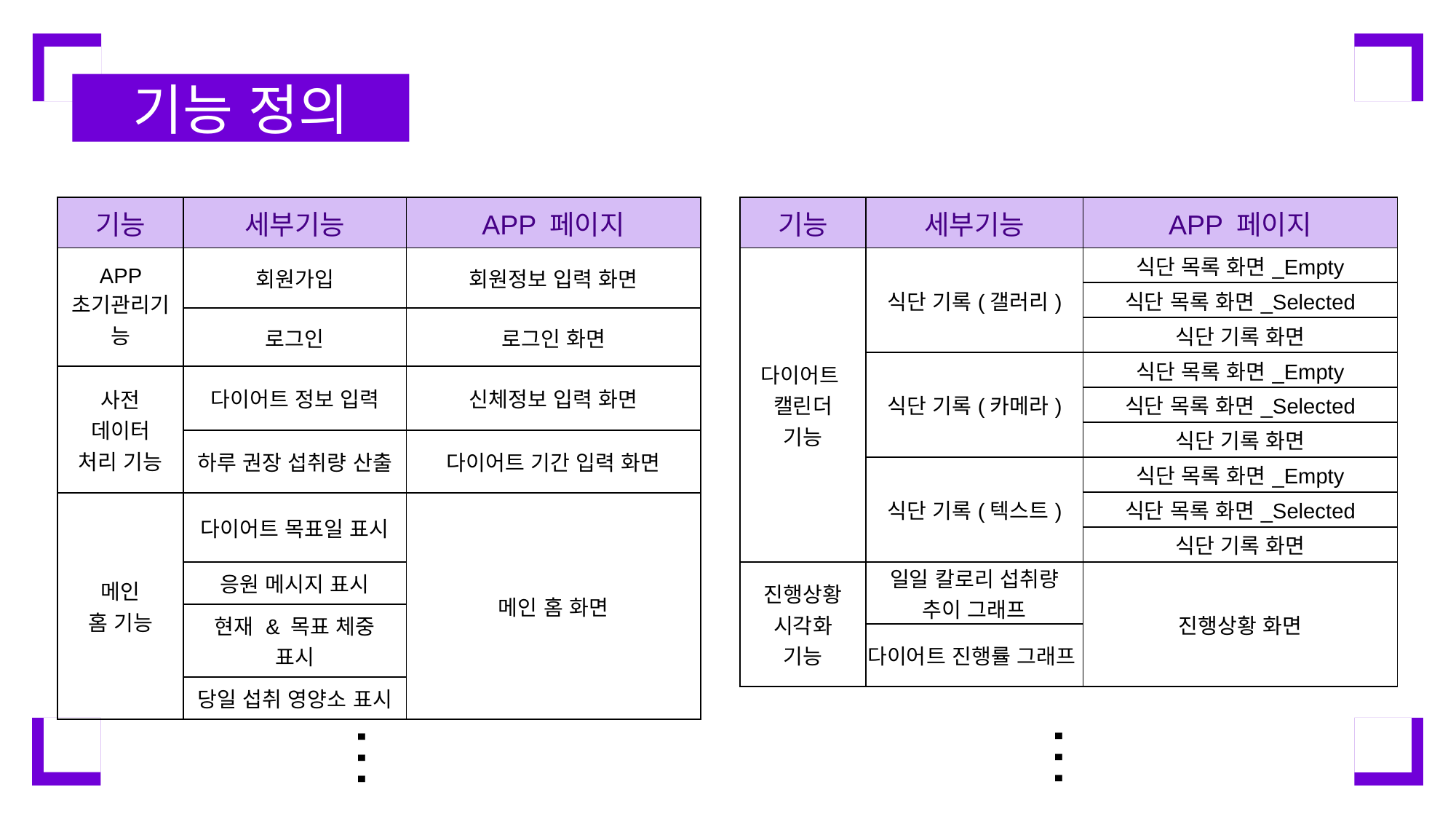

기능 정의
| 기능 | 세부기능 | APP 페이지 |
| --- | --- | --- |
| APP 초기관리기능 | 회원가입 | 회원정보 입력 화면 |
|  | 로그인 | 로그인 화면 |
| 사전 데이터 처리 기능 | 다이어트 정보 입력 | 신체정보 입력 화면 |
|  | 하루 권장 섭취량 산출 | 다이어트 기간 입력 화면 |
| 메인 홈 기능 | 다이어트 목표일 표시 | 메인 홈 화면 |
|  | 응원 메시지 표시 |  |
|  | 현재 & 목표 체중 표시 |  |
|  | 당일 섭취 영양소 표시 |  |
| 기능 | 세부기능 | APP 페이지 |
| --- | --- | --- |
| 다이어트 캘린더 기능 | 식단 기록(갤러리) | 식단 목록 화면\_Empty |
|  |  | 식단 목록 화면\_Selected |
|  |  | 식단 기록 화면 |
|  | 식단 기록(카메라) | 식단 목록 화면\_Empty |
|  |  | 식단 목록 화면\_Selected |
|  |  | 식단 기록 화면 |
|  | 식단 기록(텍스트) | 식단 목록 화면\_Empty |
|  |  | 식단 목록 화면\_Selected |
|  |  | 식단 기록 화면 |
| 진행상황 시각화 기능 | 일일 칼로리 섭취량 추이 그래프 | 진행상황 화면 |
|  | 다이어트 진행률 그래프 |  |
…
…